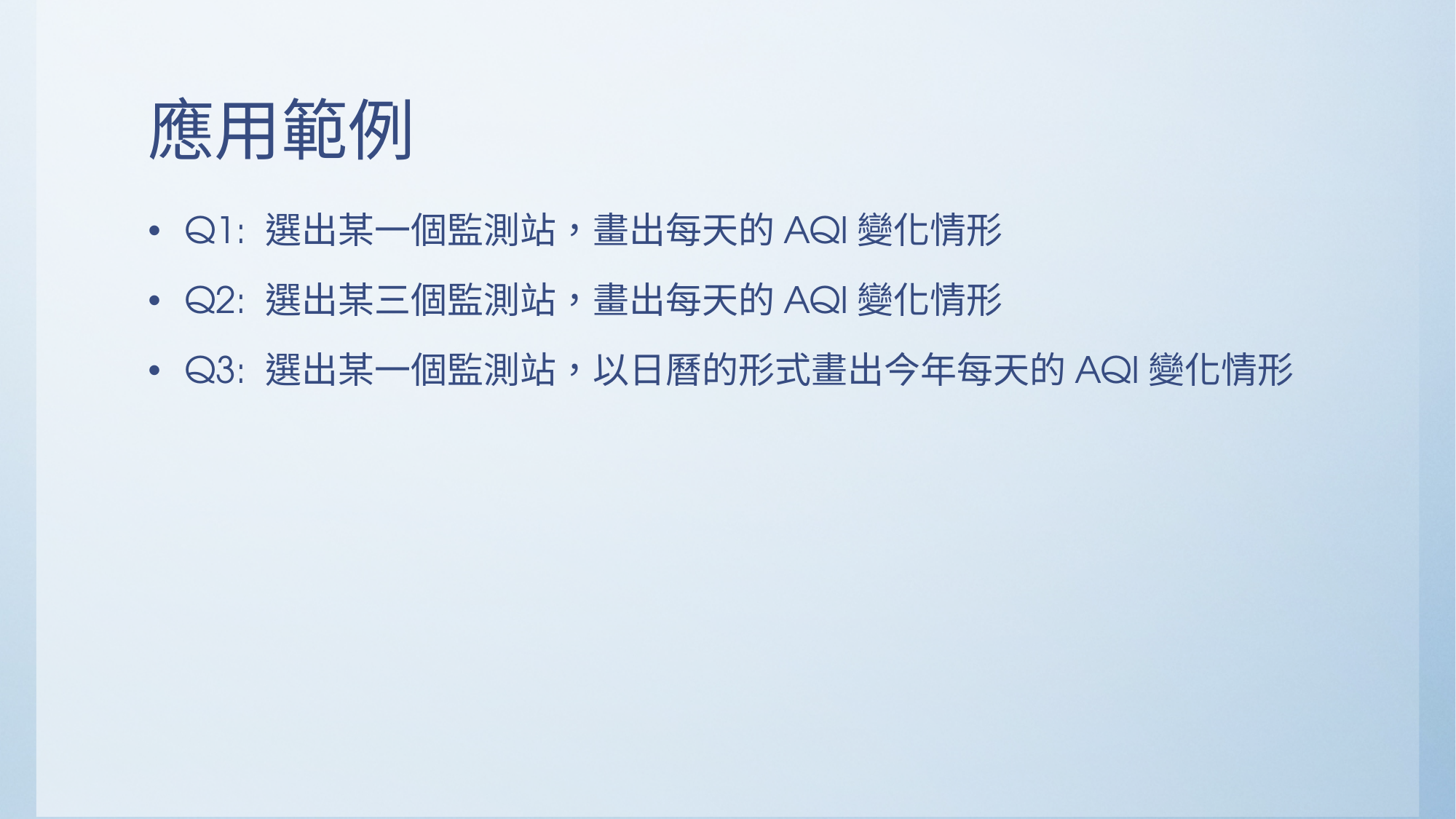

# 應用範例
Q1: 選出某一個監測站，畫出每天的AQI變化情形
Q2: 選出某三個監測站，畫出每天的AQI變化情形
Q3: 選出某一個監測站，以日曆的形式畫出今年每天的AQI變化情形